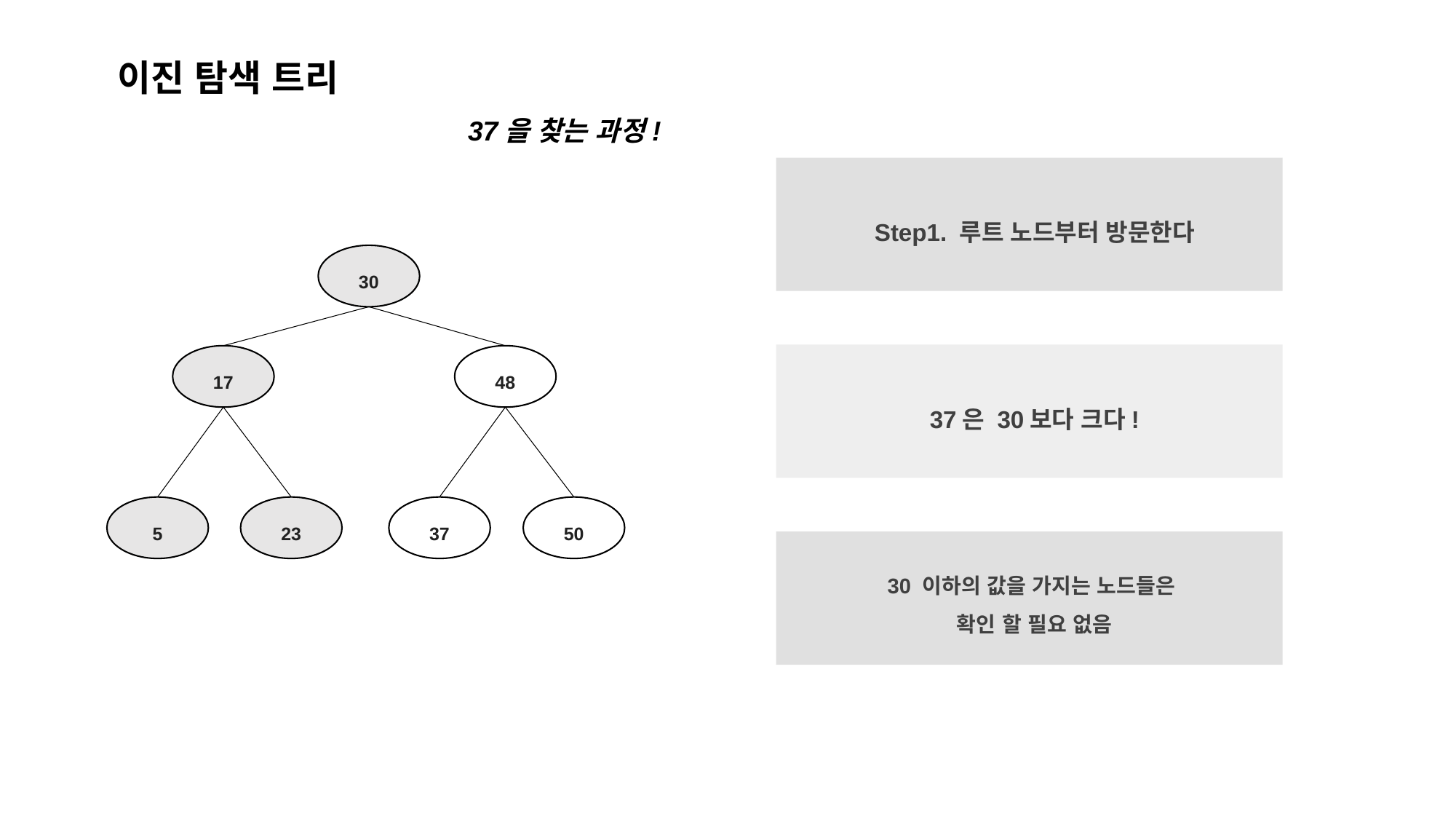

이진 탐색 트리
37을 찾는 과정!
Step1. 루트 노드부터 방문한다
30
17
48
5
23
37
50
37은 30보다 크다!
30 이하의 값을 가지는 노드들은
확인 할 필요 없음